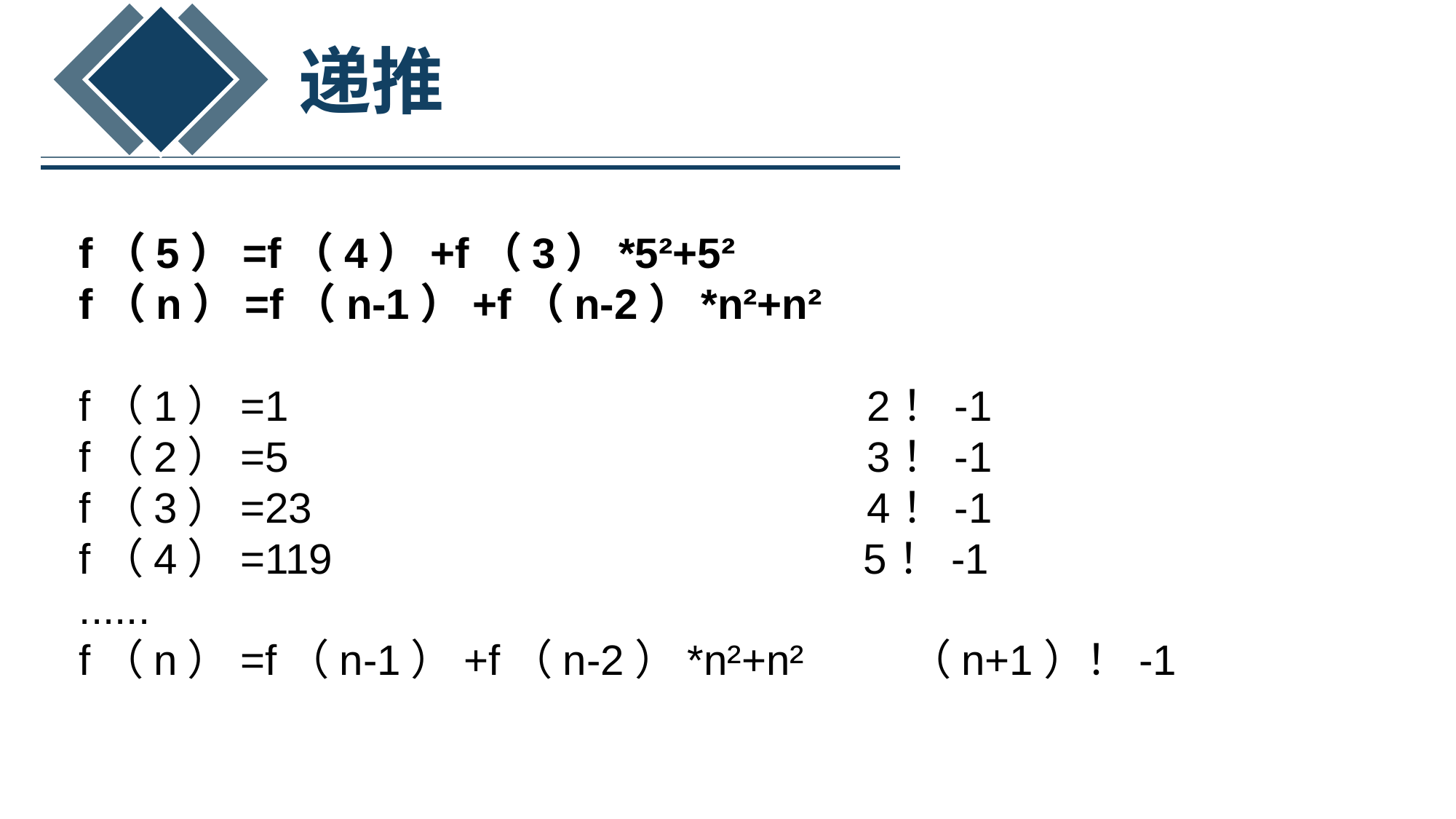

递推
f（5）=f（4）+f（3）*5²+5²
f（n）=f（n-1）+f（n-2）*n²+n²

f（1）=1                                                 2！-1
f（2）=5                                                 3！-1
f（3）=23                                               4！-1
f（4）=119                                             5！-1
......
f（n）=f（n-1）+f（n-2）*n²+n²        （n+1）！-1